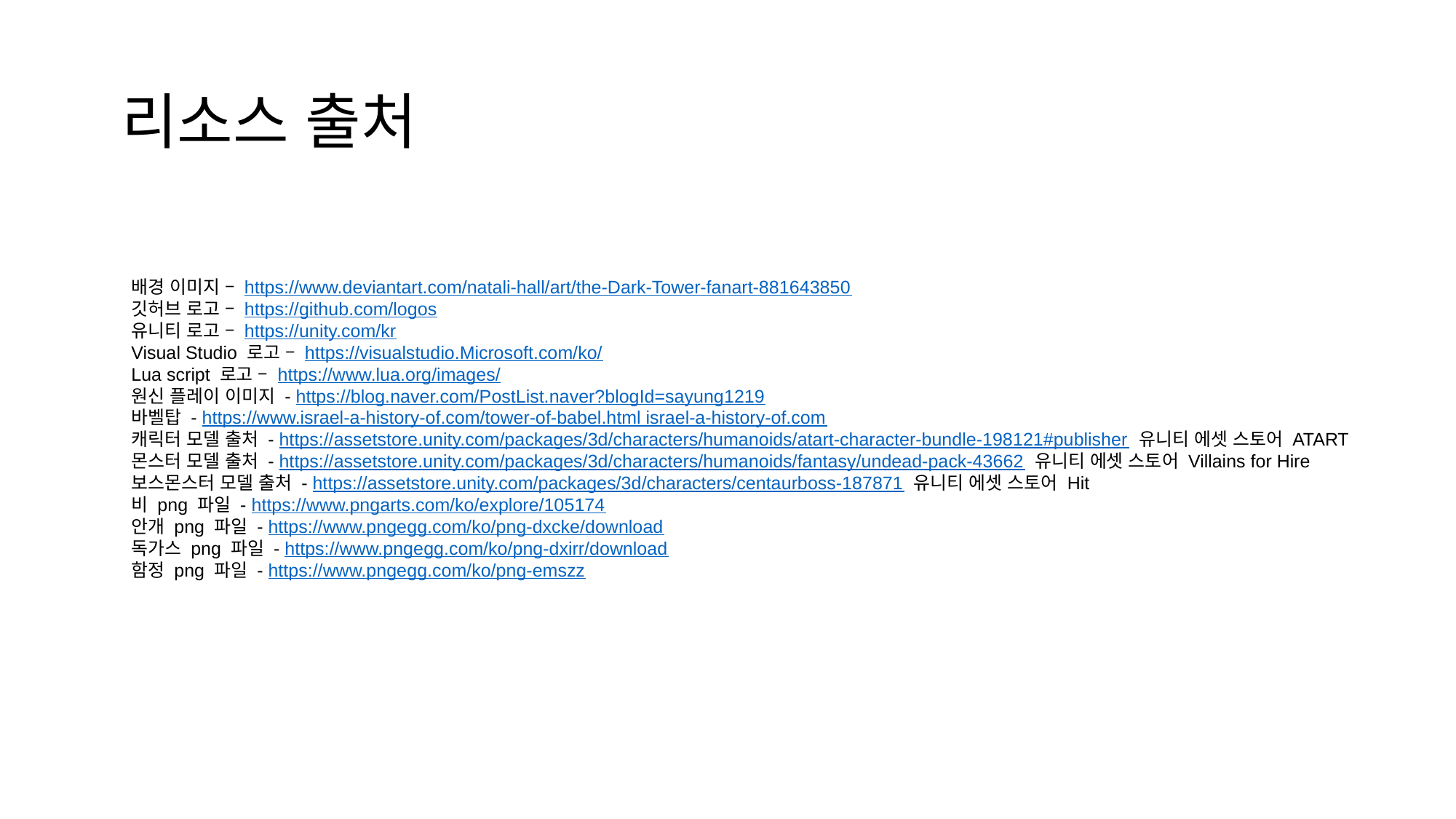

리소스 출처
배경 이미지 – https://www.deviantart.com/natali-hall/art/the-Dark-Tower-fanart-881643850
깃허브 로고 – https://github.com/logos
유니티 로고 – https://unity.com/kr
Visual Studio 로고 – https://visualstudio.Microsoft.com/ko/
Lua script 로고 – https://www.lua.org/images/
원신 플레이 이미지 - https://blog.naver.com/PostList.naver?blogId=sayung1219
바벨탑 - https://www.israel-a-history-of.com/tower-of-babel.html israel-a-history-of.com
캐릭터 모델 출처 - https://assetstore.unity.com/packages/3d/characters/humanoids/atart-character-bundle-198121#publisher 유니티 에셋 스토어 ATART
몬스터 모델 출처 - https://assetstore.unity.com/packages/3d/characters/humanoids/fantasy/undead-pack-43662 유니티 에셋 스토어 Villains for Hire
보스몬스터 모델 출처 - https://assetstore.unity.com/packages/3d/characters/centaurboss-187871 유니티 에셋 스토어 Hit
비 png 파일 - https://www.pngarts.com/ko/explore/105174
안개 png 파일 - https://www.pngegg.com/ko/png-dxcke/download
독가스 png 파일 - https://www.pngegg.com/ko/png-dxirr/download
함정 png 파일 - https://www.pngegg.com/ko/png-emszz